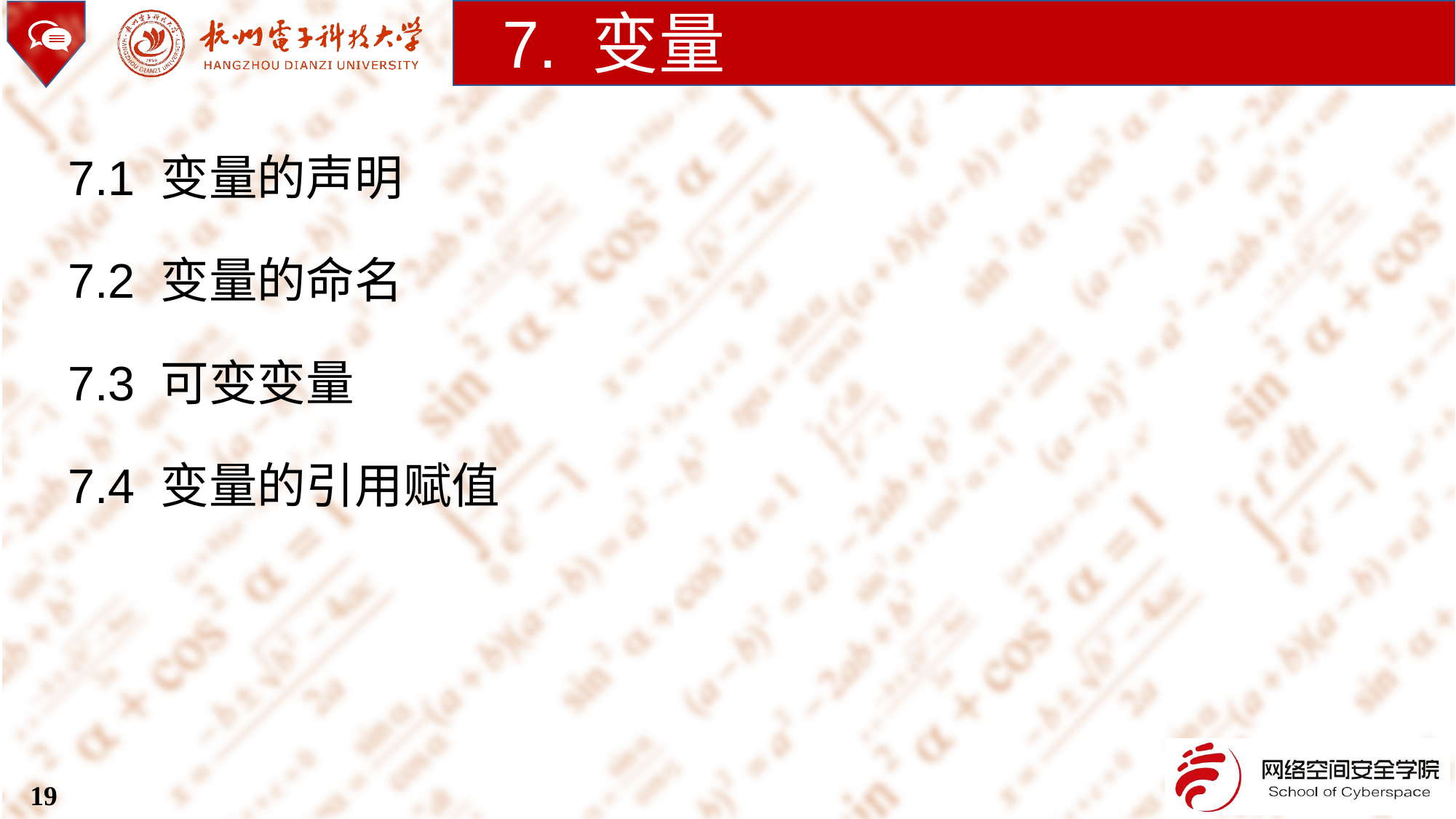

7. 变量
7.1 变量的声明
7.2 变量的命名
7.3 可变变量
7.4 变量的引用赋值

19